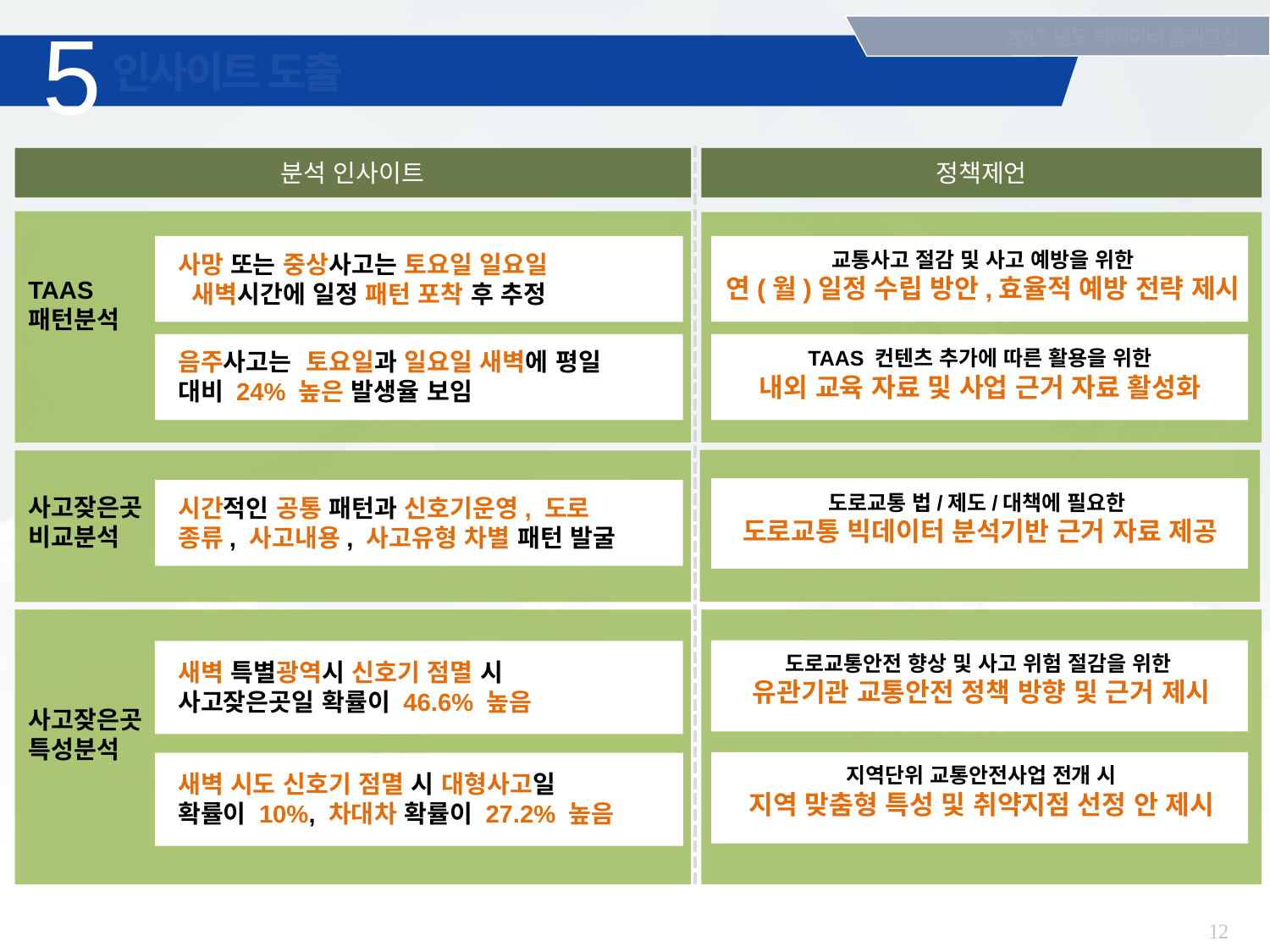

5
2017년도 빅데이터 플래그십

# 인사이트 도출
정책제언
분석 인사이트

교통사고 절감 및 사고 예방을 위한
연(월)일정 수립 방안,효율적 예방 전략 제시
사망 또는 중상사고는 토요일 일요일 새벽시간에 일정 패턴 포착 후 추정
TAAS
패턴분석

TAAS 컨텐츠 추가에 따른 활용을 위한
내외 교육 자료 및 사업 근거 자료 활성화
음주사고는  토요일과 일요일 새벽에 평일
대비 24% 높은 발생율 보임

도로교통 법/제도/대책에 필요한
도로교통 빅데이터 분석기반 근거 자료 제공
사고잦은곳
비교분석
시간적인 공통 패턴과 신호기운영, 도로
종류, 사고내용, 사고유형 차별 패턴 발굴

도로교통안전 향상 및 사고 위험 절감을 위한
유관기관 교통안전 정책 방향 및 근거 제시
새벽 특별광역시 신호기 점멸 시
사고잦은곳일 확률이 46.6% 높음
사고잦은곳
특성분석

지역단위 교통안전사업 전개 시
지역 맞춤형 특성 및 취약지점 선정 안 제시
새벽 시도 신호기 점멸 시 대형사고일
확률이 10%, 차대차 확률이 27.2% 높음
12